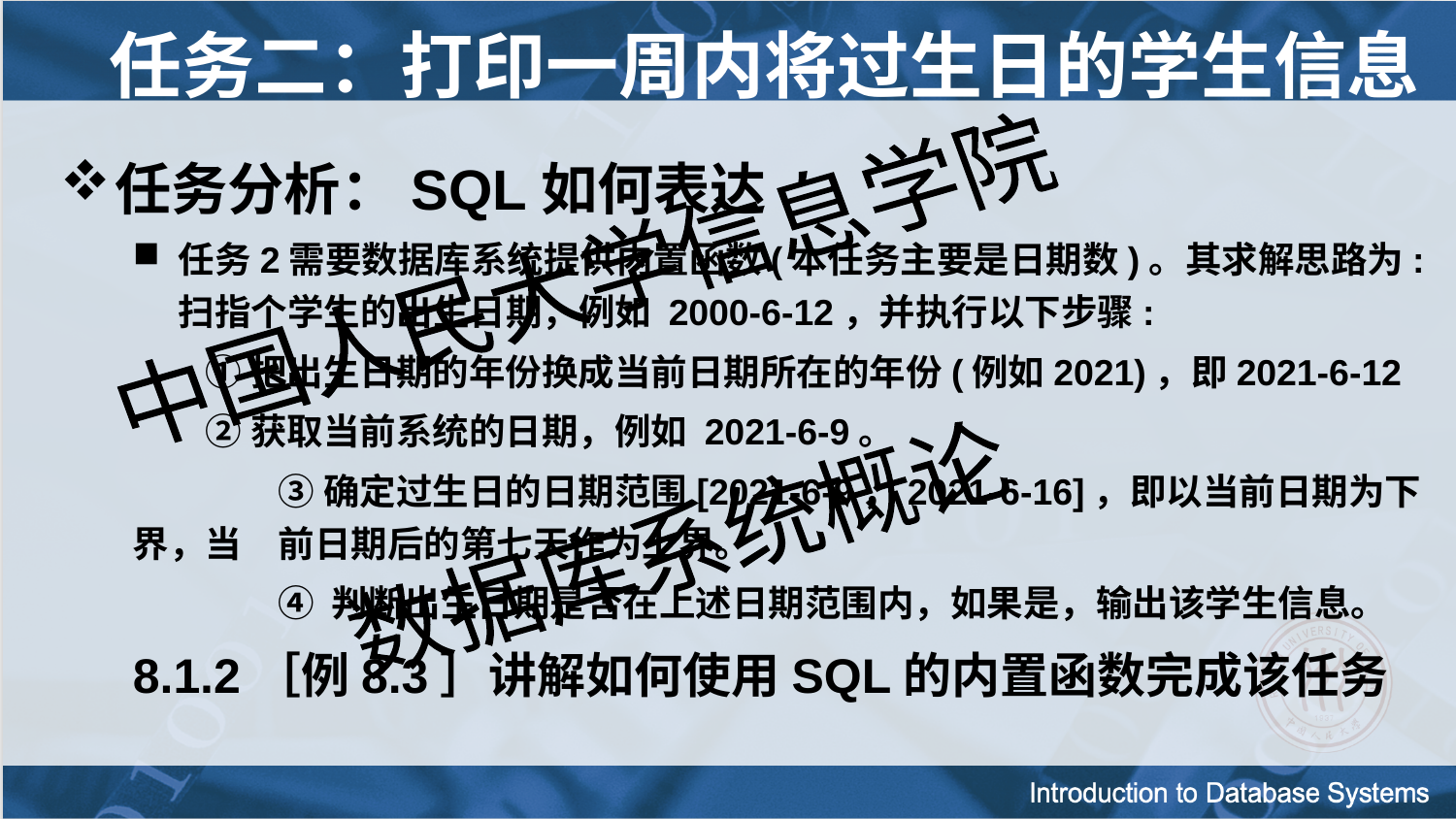

任务二：打印一周内将过生日的学生信息
任务分析：SQL如何表达
任务2需要数据库系统提供内置函数(本任务主要是日期数)。其求解思路为:扫指个学生的出生日期，例如 2000-6-12，并执行以下步骤:
①把出生日期的年份换成当前日期所在的年份(例如2021)，即2021-6-12
②获取当前系统的日期，例如 2021-6-9。
	③确定过生日的日期范围[2021-6-9，2021-6-16]，即以当前日期为下界，当	前日期后的第七天作为上界。
	④ 判断出生日期是否在上述日期范围内，如果是，输出该学生信息。
8.1.2［例8.3］讲解如何使用SQL的内置函数完成该任务